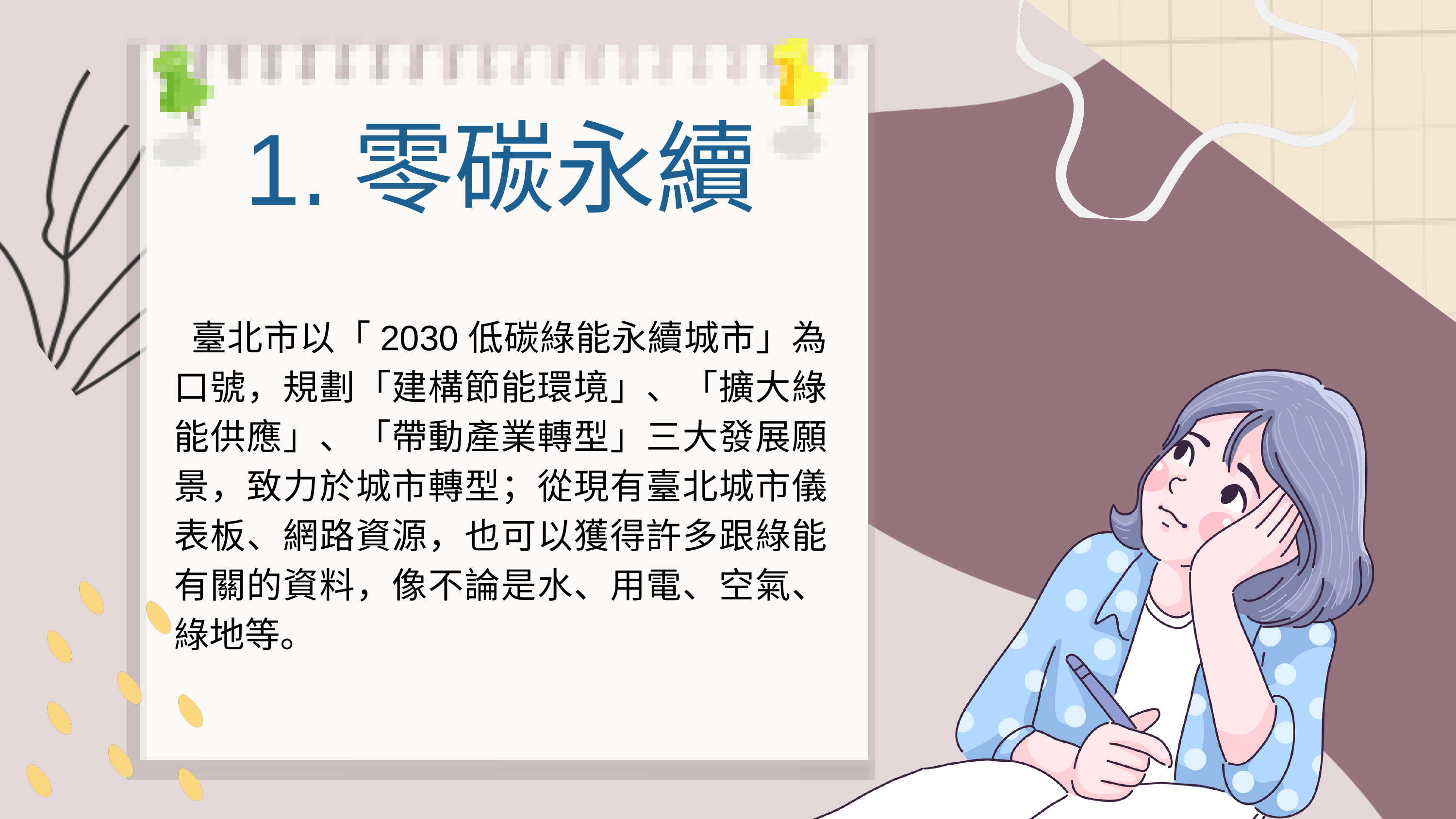

1.零碳永續
 臺北市以「2030低碳綠能永續城市」為口號，規劃「建構節能環境」、「擴大綠能供應」、「帶動產業轉型」三大發展願景，致力於城市轉型；從現有臺北城市儀表板、網路資源，也可以獲得許多跟綠能有關的資料，像不論是水、用電、空氣、綠地等。